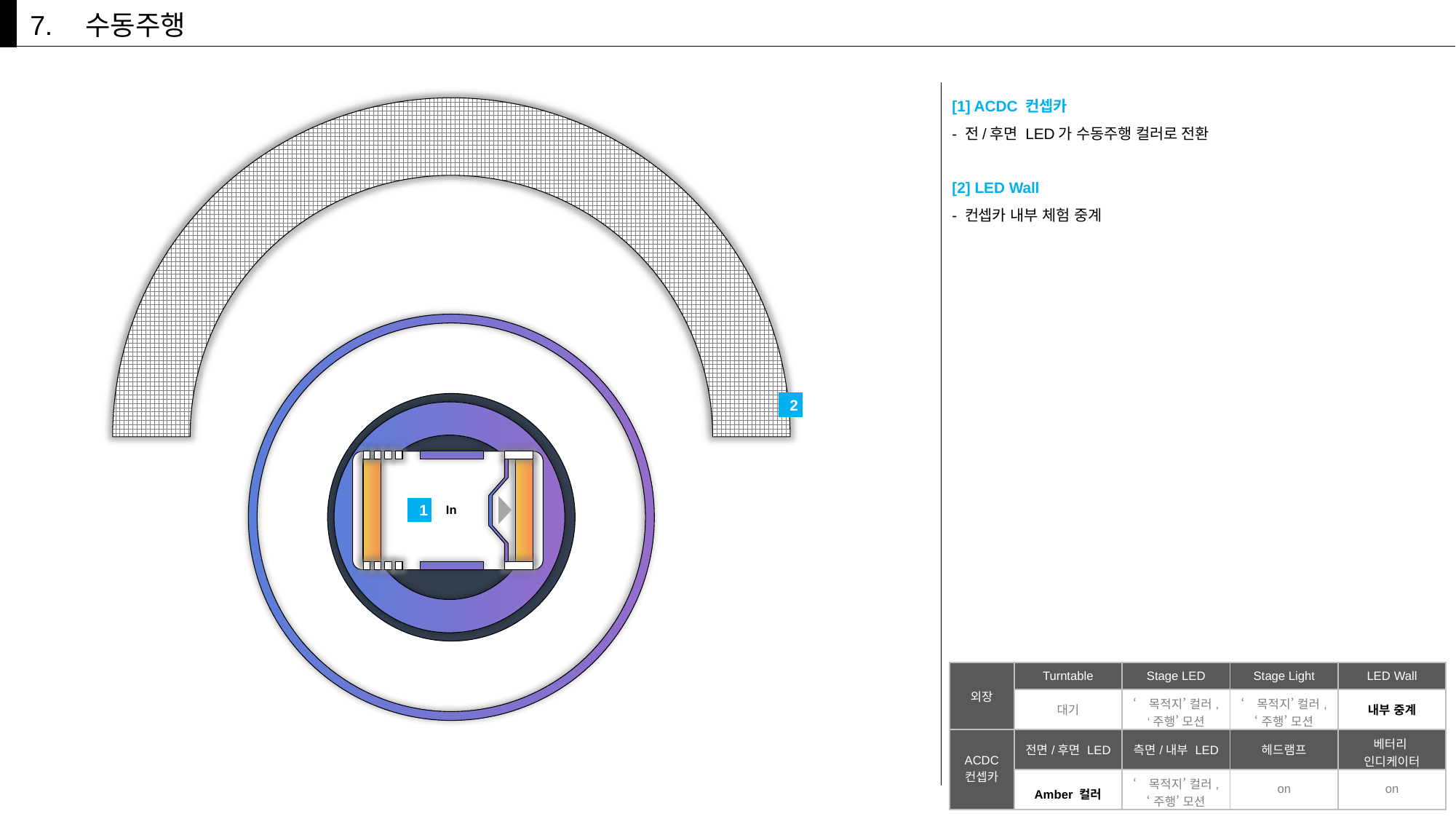

7.
수동주행
[1] ACDC 컨셉카
- 전/후면 LED가 수동주행 컬러로 전환
[2] LED Wall
- 컨셉카 내부 체험 중계

2

In

1
| 외장 | Turntable | Stage LED | Stage Light | LED Wall |
| --- | --- | --- | --- | --- |
|  | 대기 | ‘목적지’ 컬러, ‘주행’ 모션 | ‘목적지’ 컬러, ‘주행’ 모션 | 내부 중계 |
| ACDC 컨셉카 | 전면/후면 LED | 측면/내부 LED | 헤드램프 | 베터리 인디케이터 |
|  | Amber 컬러 | ‘목적지’ 컬러, ‘주행’ 모션 | on | on |